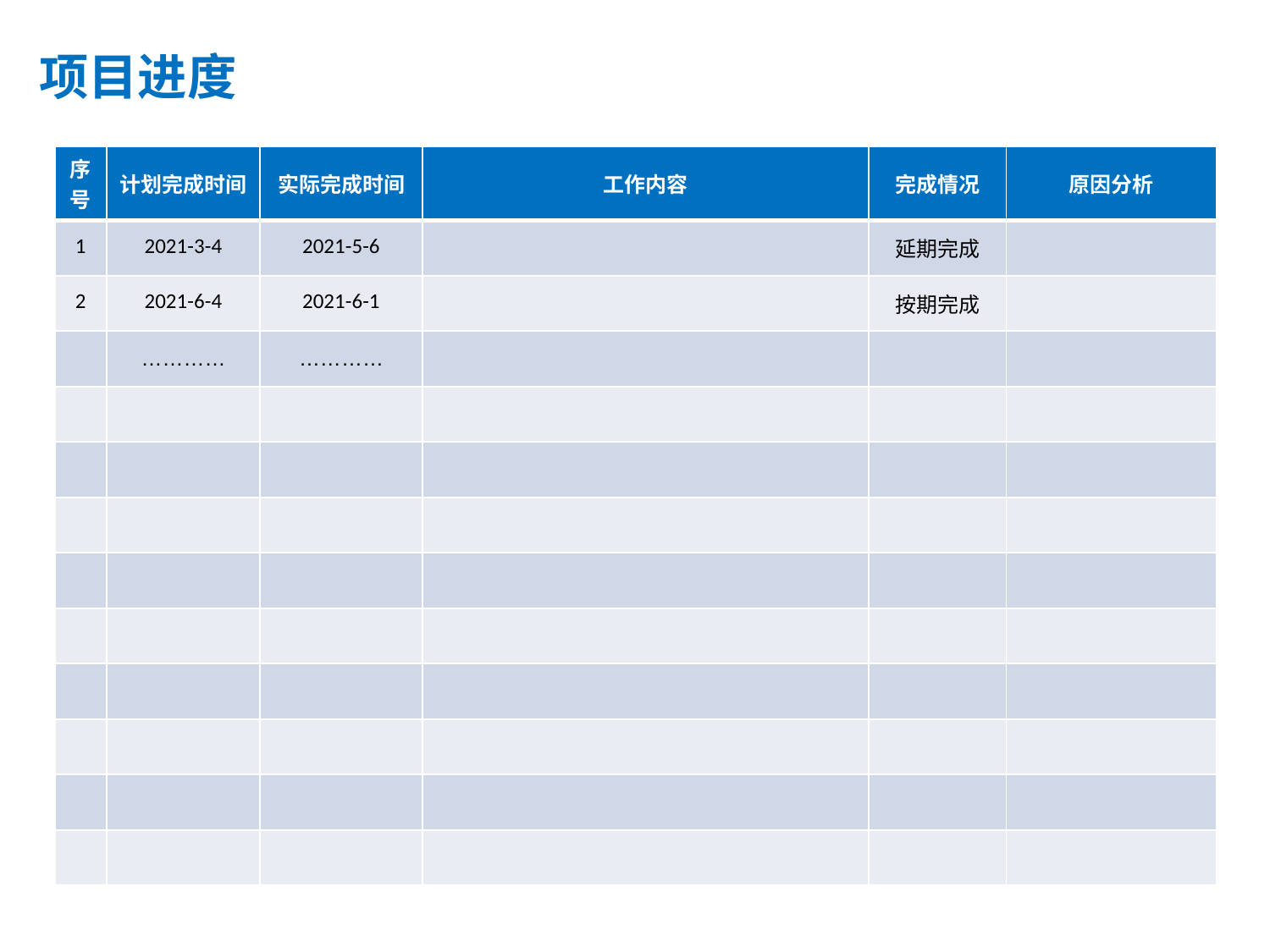

项目进度
| 序号 | 计划完成时间 | 实际完成时间 | 工作内容 | 完成情况 | 原因分析 |
| --- | --- | --- | --- | --- | --- |
| 1 | 2021-3-4 | 2021-5-6 |  | 延期完成 |  |
| 2 | 2021-6-4 | 2021-6-1 |  | 按期完成 |  |
|  | ………… | ………… |  |  |  |
|  |  |  |  |  |  |
|  |  |  |  |  |  |
|  |  |  |  |  |  |
|  |  |  |  |  |  |
|  |  |  |  |  |  |
|  |  |  |  |  |  |
|  |  |  |  |  |  |
|  |  |  |  |  |  |
|  |  |  |  |  |  |